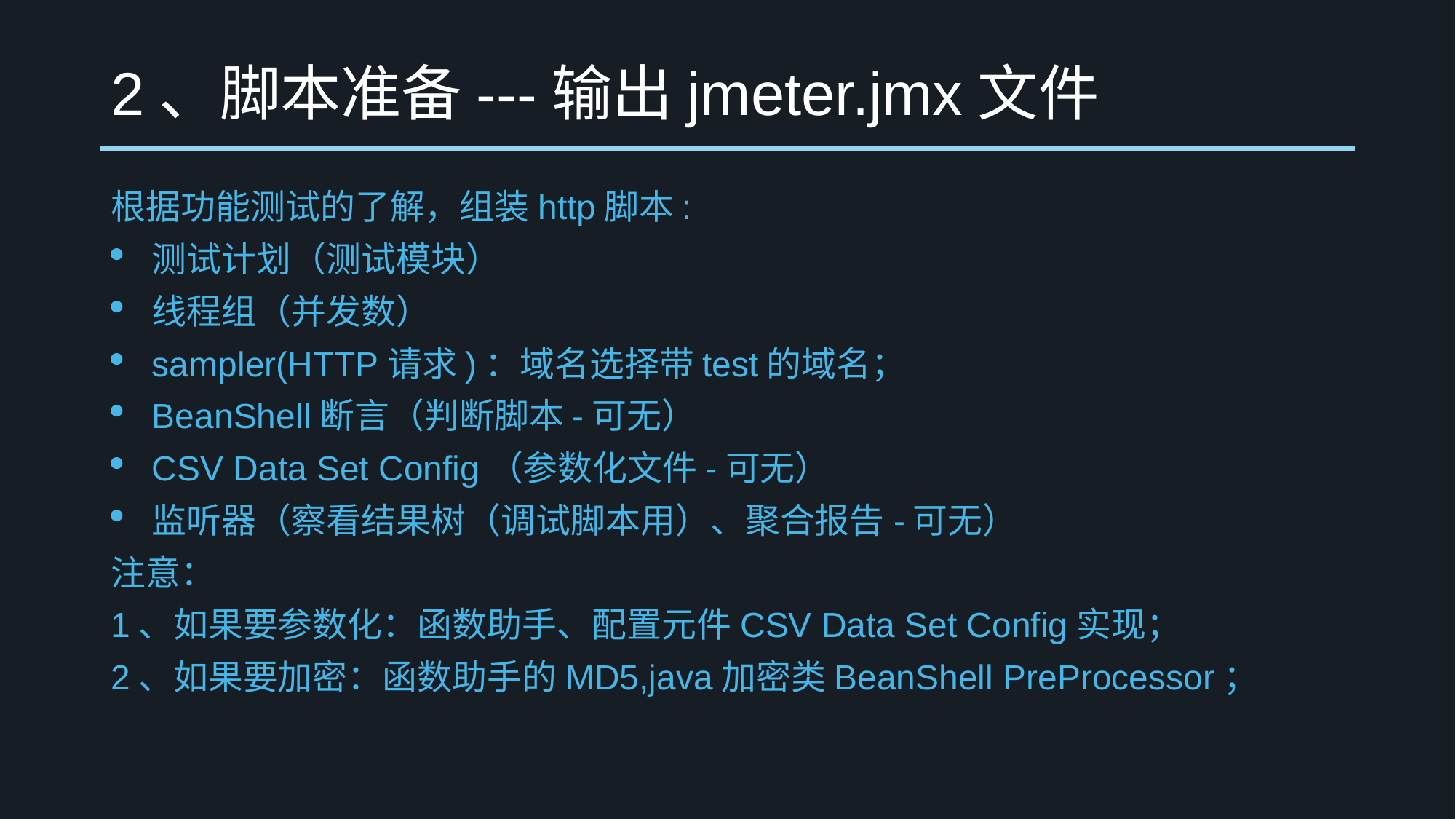

# 2、脚本准备---输出jmeter.jmx文件
根据功能测试的了解，组装http脚本:
测试计划（测试模块）
线程组（并发数）
sampler(HTTP请求)：域名选择带test的域名；
BeanShell断言（判断脚本-可无）
CSV Data Set Config（参数化文件-可无）
监听器（察看结果树（调试脚本用）、聚合报告-可无）
注意：
1、如果要参数化：函数助手、配置元件CSV Data Set Config实现；
2、如果要加密：函数助手的MD5,java加密类BeanShell PreProcessor；